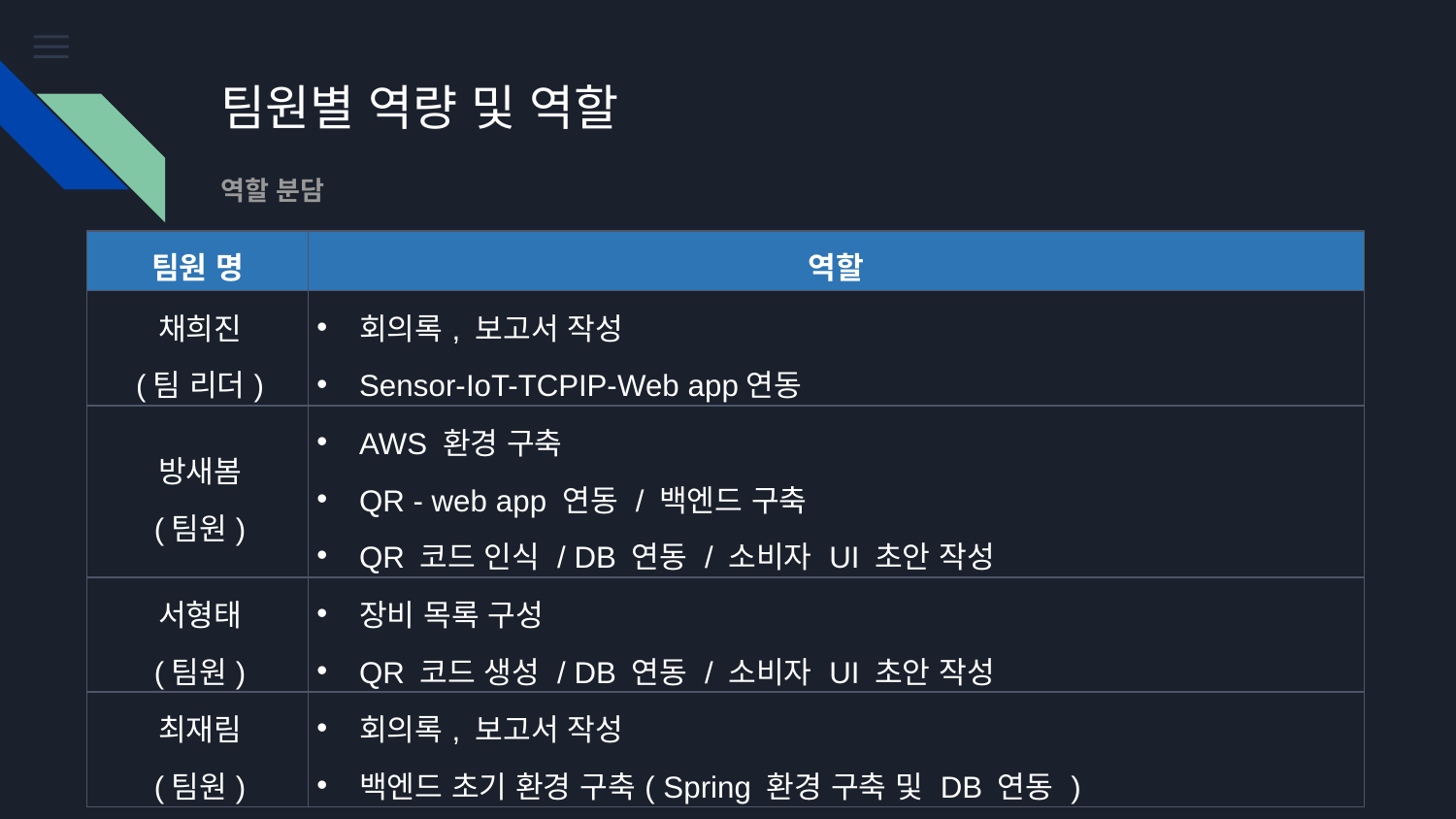

# 팀원별 역량 및 역할

역할 분담
| 팀원 명 | 역할 |
| --- | --- |
| 채희진 (팀 리더) | 회의록, 보고서 작성 Sensor-IoT-TCPIP-Web app연동 |
| 방새봄 (팀원) | AWS 환경 구축 QR - web app 연동 / 백엔드 구축 QR 코드 인식 / DB 연동 / 소비자 UI 초안 작성 |
| 서형태 (팀원) | 장비 목록 구성 QR 코드 생성 / DB 연동 / 소비자 UI 초안 작성 |
| 최재림 (팀원) | 회의록, 보고서 작성 백엔드 초기 환경 구축( Spring 환경 구축 및 DB 연동 ) |